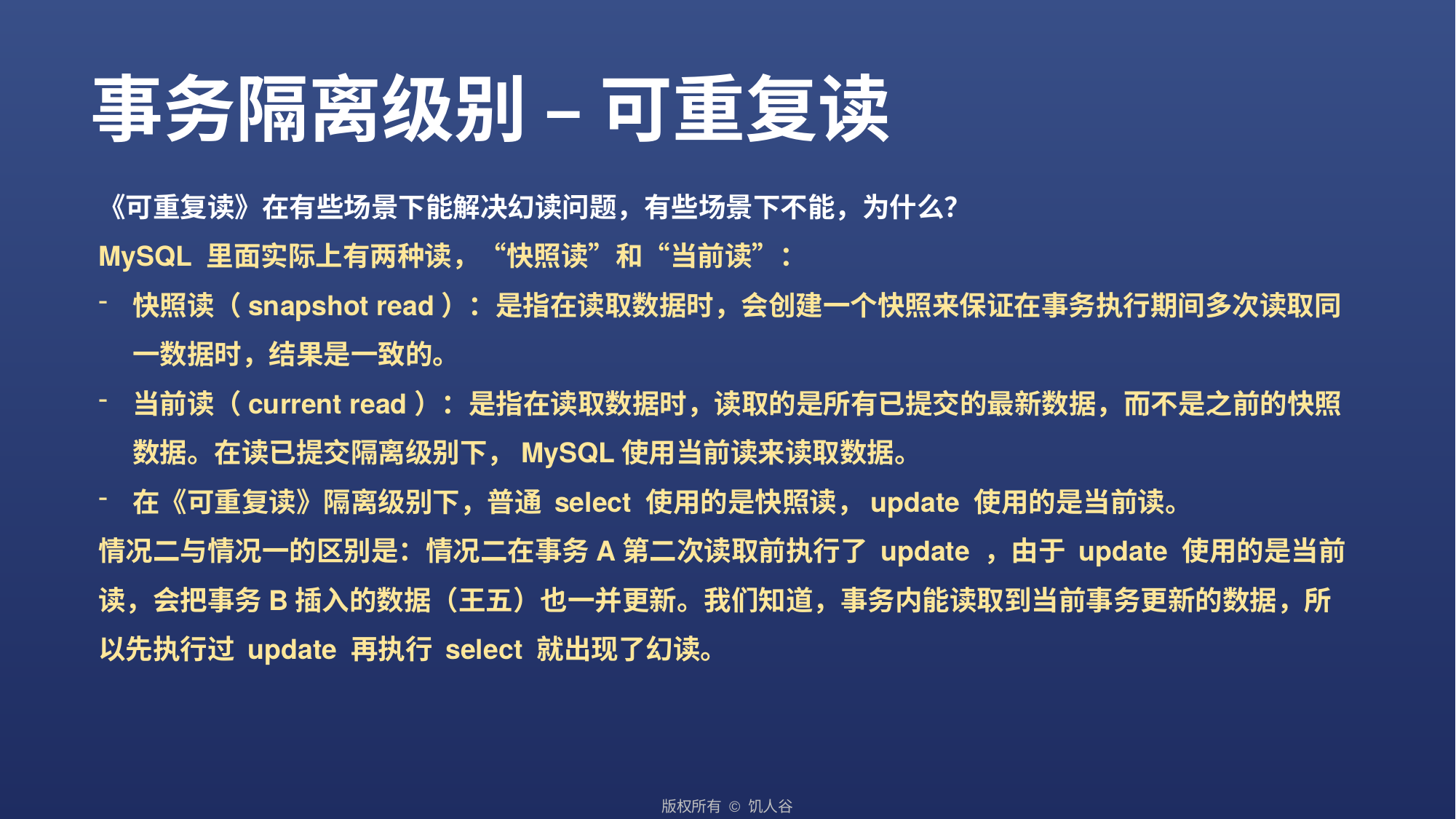

事务隔离级别 – 可重复读
《可重复读》在有些场景下能解决幻读问题，有些场景下不能，为什么？
MySQL 里面实际上有两种读，“快照读”和“当前读”：
快照读（snapshot read）：是指在读取数据时，会创建一个快照来保证在事务执行期间多次读取同一数据时，结果是一致的。
当前读（current read）：是指在读取数据时，读取的是所有已提交的最新数据，而不是之前的快照数据。在读已提交隔离级别下，MySQL使用当前读来读取数据。
在《可重复读》隔离级别下，普通 select 使用的是快照读，update 使用的是当前读。
情况二与情况一的区别是：情况二在事务A第二次读取前执行了 update ，由于 update 使用的是当前读，会把事务B插入的数据（王五）也一并更新。我们知道，事务内能读取到当前事务更新的数据，所以先执行过 update 再执行 select 就出现了幻读。